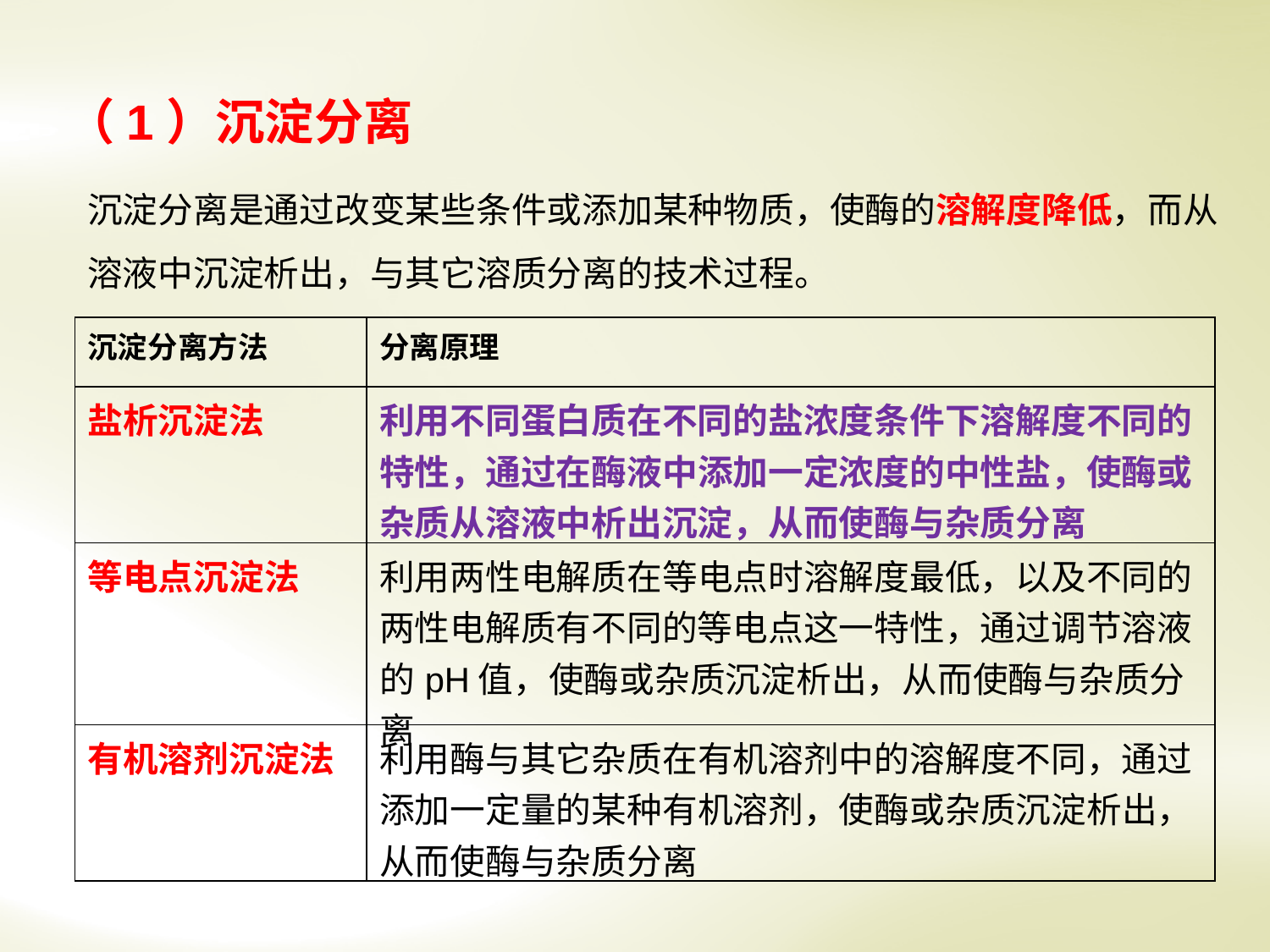

（1）沉淀分离
沉淀分离是通过改变某些条件或添加某种物质，使酶的溶解度降低，而从溶液中沉淀析出，与其它溶质分离的技术过程。
| 沉淀分离方法 | 分离原理 |
| --- | --- |
| 盐析沉淀法 | 利用不同蛋白质在不同的盐浓度条件下溶解度不同的特性，通过在酶液中添加一定浓度的中性盐，使酶或杂质从溶液中析出沉淀，从而使酶与杂质分离 |
| 等电点沉淀法 | 利用两性电解质在等电点时溶解度最低，以及不同的两性电解质有不同的等电点这一特性，通过调节溶液的pH值，使酶或杂质沉淀析出，从而使酶与杂质分离 |
| 有机溶剂沉淀法 | 利用酶与其它杂质在有机溶剂中的溶解度不同，通过添加一定量的某种有机溶剂，使酶或杂质沉淀析出，从而使酶与杂质分离 |